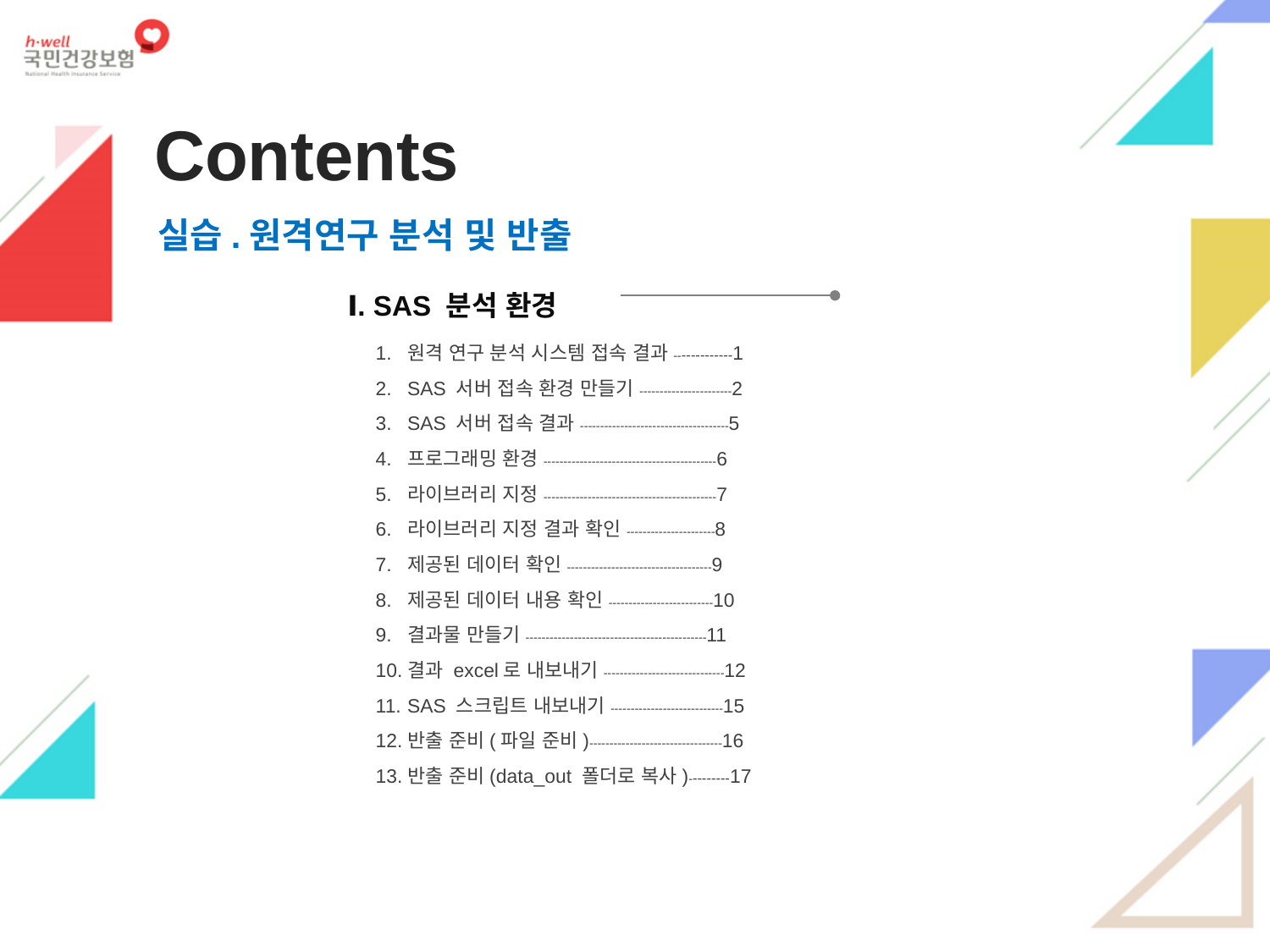

Contents
실습.원격연구 분석 및 반출
Ⅰ. SAS 분석 환경
원격 연구 분석 시스템 접속 결과-------------1
SAS 서버 접속 환경 만들기-----------------------2
SAS 서버 접속 결과-------------------------------------5
프로그래밍 환경-------------------------------------------6
라이브러리 지정-------------------------------------------7
라이브러리 지정 결과 확인----------------------8
제공된 데이터 확인------------------------------------9
제공된 데이터 내용 확인--------------------------10
결과물 만들기---------------------------------------------11
결과 excel로 내보내기------------------------------12
SAS 스크립트 내보내기----------------------------15
반출 준비(파일 준비)---------------------------------16
반출 준비(data_out 폴더로 복사)---------17